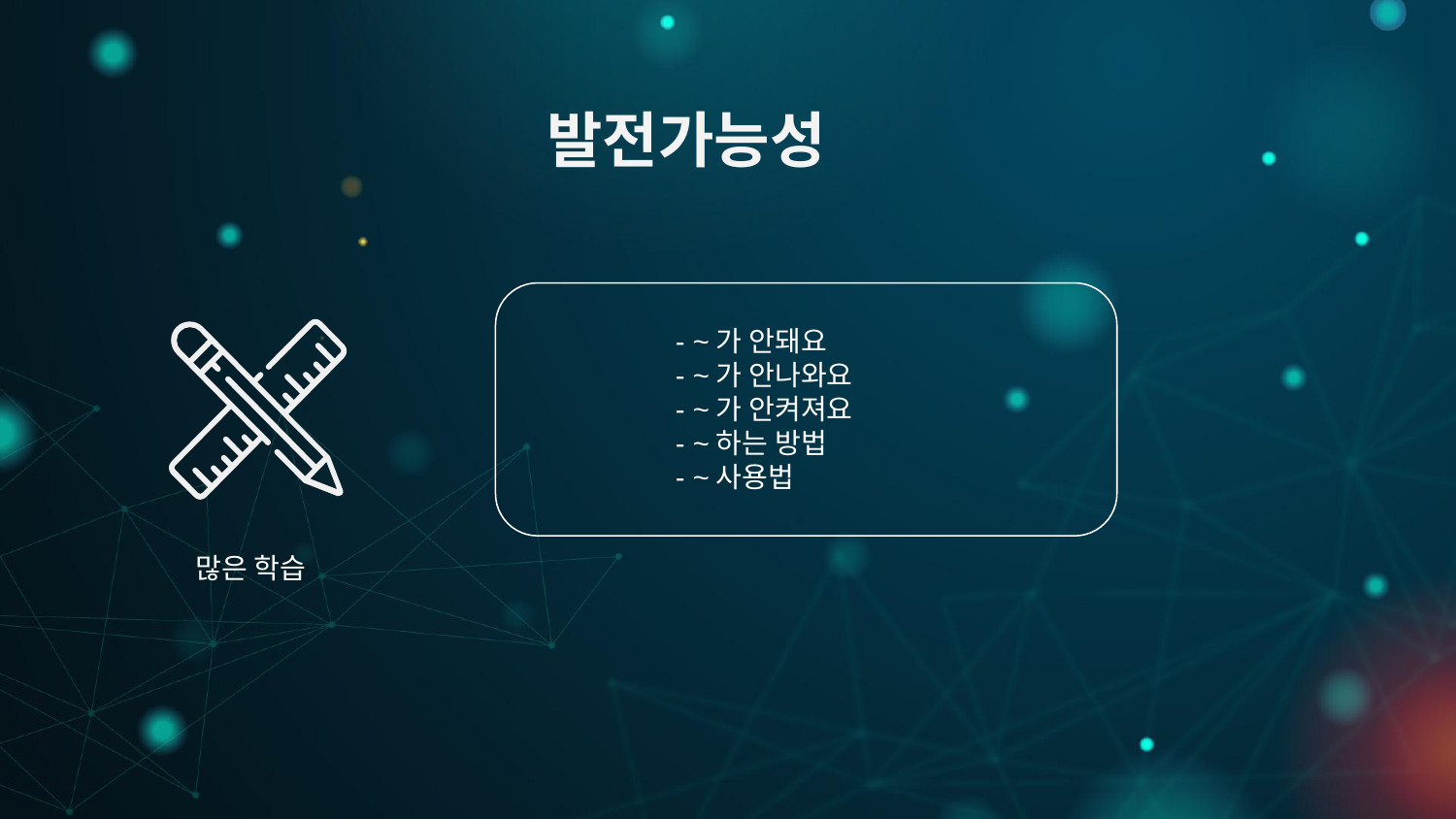

발전가능성

- ~가 안돼요
- ~가 안나와요
- ~가 안켜져요
- ~하는 방법
- ~사용법

많은 학습